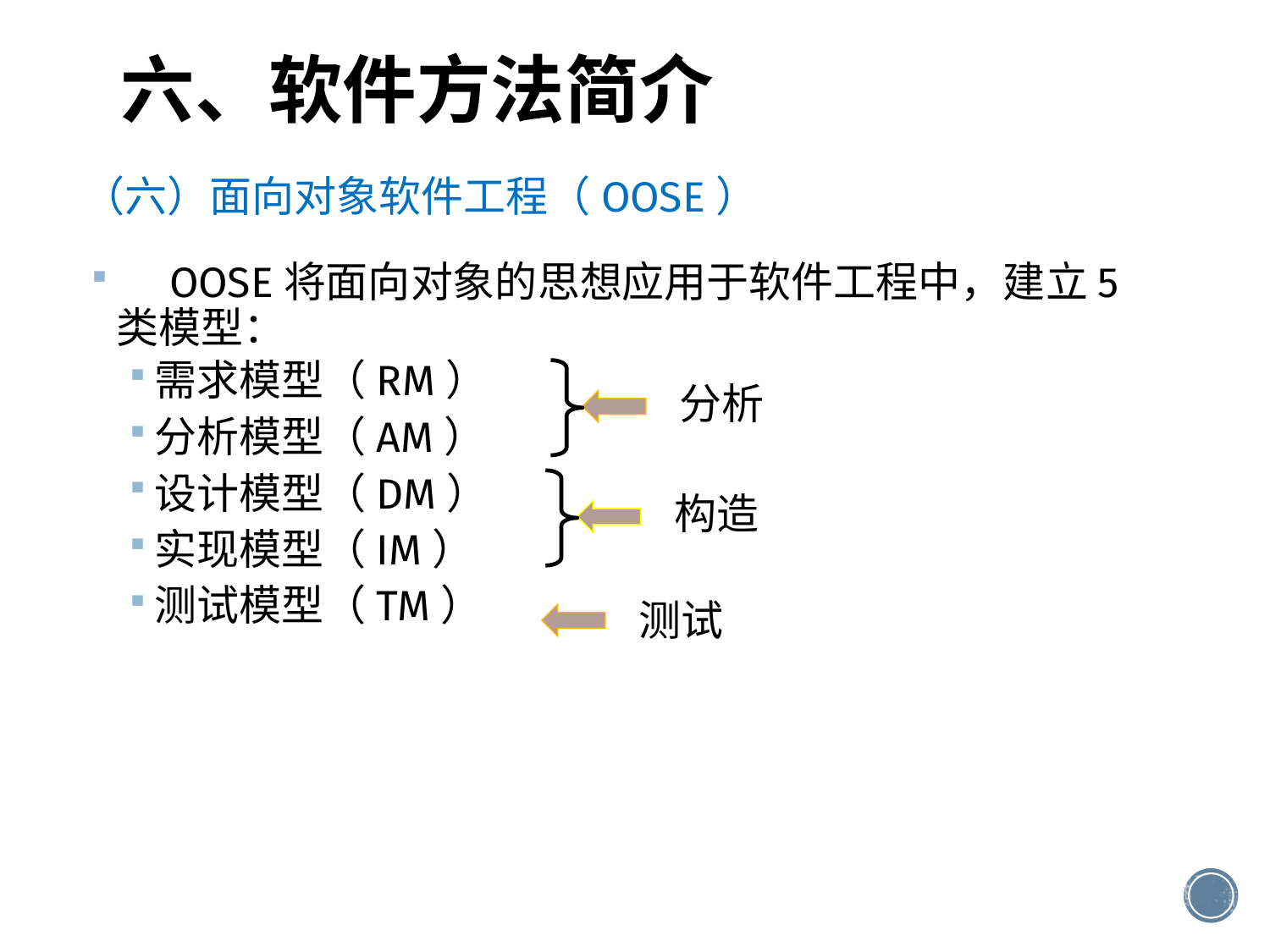

# 六、软件方法简介
（六）面向对象软件工程（OOSE）

　OOSE将面向对象的思想应用于软件工程中，建立5类模型：
需求模型（RM）
分析模型（AM）
设计模型（DM）
实现模型（IM）
测试模型（TM）

分析

构造

测试